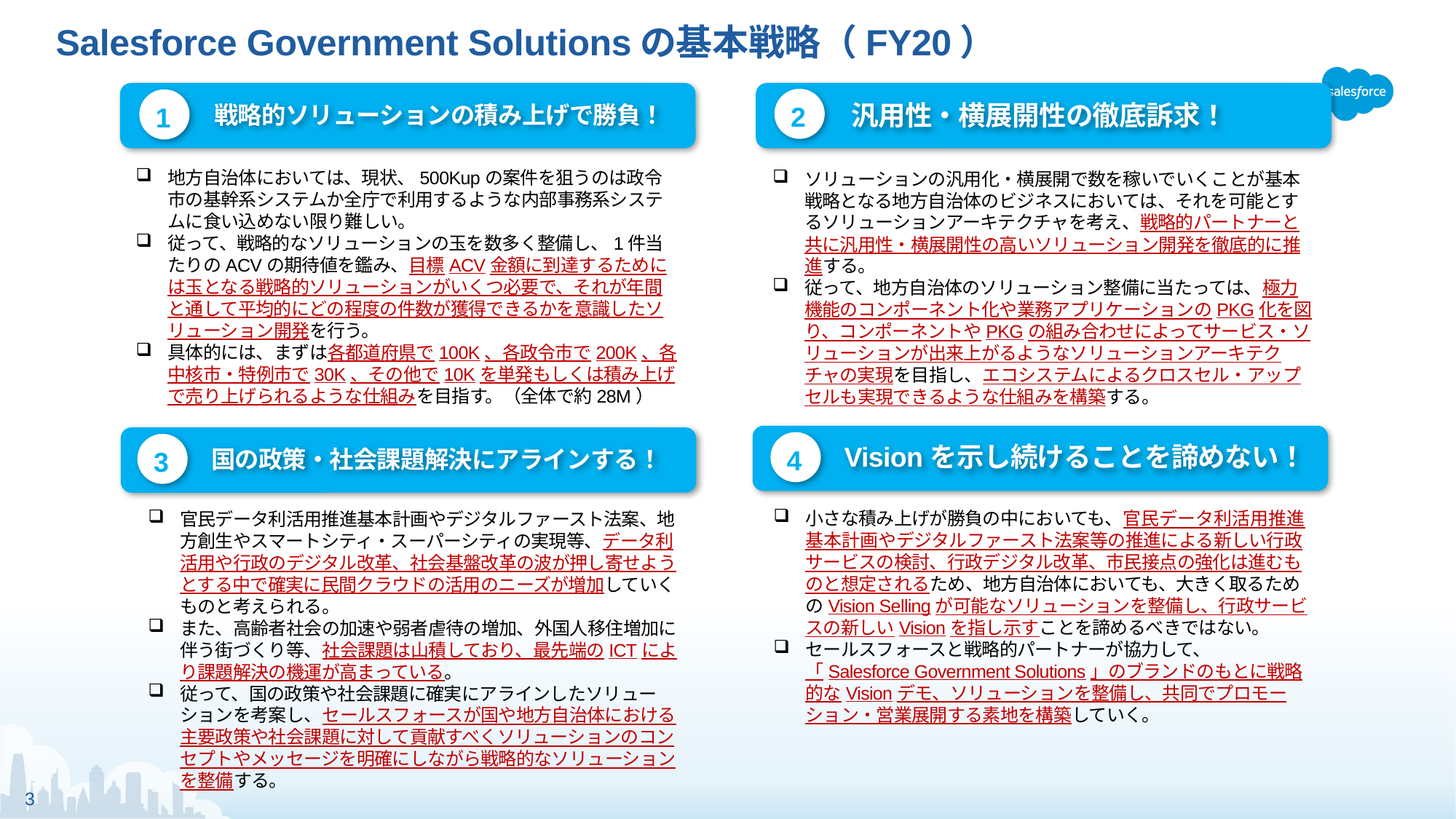

Salesforce Government Solutionsの基本戦略（FY20）

汎用性・横展開性の徹底訴求！
2
戦略的ソリューションの積み上げで勝負！
1
地方自治体においては、現状、500Kupの案件を狙うのは政令市の基幹系システムか全庁で利用するような内部事務系システムに食い込めない限り難しい。
従って、戦略的なソリューションの玉を数多く整備し、1件当たりのACVの期待値を鑑み、目標ACV金額に到達するためには玉となる戦略的ソリューションがいくつ必要で、それが年間と通して平均的にどの程度の件数が獲得できるかを意識したソリューション開発を行う。
具体的には、まずは各都道府県で100K、各政令市で200K、各中核市・特例市で30K、その他で10Kを単発もしくは積み上げで売り上げられるような仕組みを目指す。（全体で約28M）
ソリューションの汎用化・横展開で数を稼いでいくことが基本戦略となる地方自治体のビジネスにおいては、それを可能とするソリューションアーキテクチャを考え、戦略的パートナーと共に汎用性・横展開性の高いソリューション開発を徹底的に推進する。
従って、地方自治体のソリューション整備に当たっては、極力機能のコンポーネント化や業務アプリケーションのPKG化を図り、コンポーネントやPKGの組み合わせによってサービス・ソリューションが出来上がるようなソリューションアーキテクチャの実現を目指し、エコシステムによるクロスセル・アップセルも実現できるような仕組みを構築する。

Visionを示し続けることを諦めない！
4
国の政策・社会課題解決にアラインする！
3
小さな積み上げが勝負の中においても、官民データ利活用推進基本計画やデジタルファースト法案等の推進による新しい行政サービスの検討、行政デジタル改革、市民接点の強化は進むものと想定されるため、地方自治体においても、大きく取るためのVision Sellingが可能なソリューションを整備し、行政サービスの新しいVisionを指し示すことを諦めるべきではない。
セールスフォースと戦略的パートナーが協力して、「Salesforce Government Solutions」のブランドのもとに戦略的なVisionデモ、ソリューションを整備し、共同でプロモーション・営業展開する素地を構築していく。
官民データ利活用推進基本計画やデジタルファースト法案、地方創生やスマートシティ・スーパーシティの実現等、データ利活用や行政のデジタル改革、社会基盤改革の波が押し寄せようとする中で確実に民間クラウドの活用のニーズが増加していくものと考えられる。
また、高齢者社会の加速や弱者虐待の増加、外国人移住増加に伴う街づくり等、社会課題は山積しており、最先端のICTにより課題解決の機運が高まっている。
従って、国の政策や社会課題に確実にアラインしたソリューションを考案し、セールスフォースが国や地方自治体における主要政策や社会課題に対して貢献すべくソリューションのコンセプトやメッセージを明確にしながら戦略的なソリューションを整備する。
3